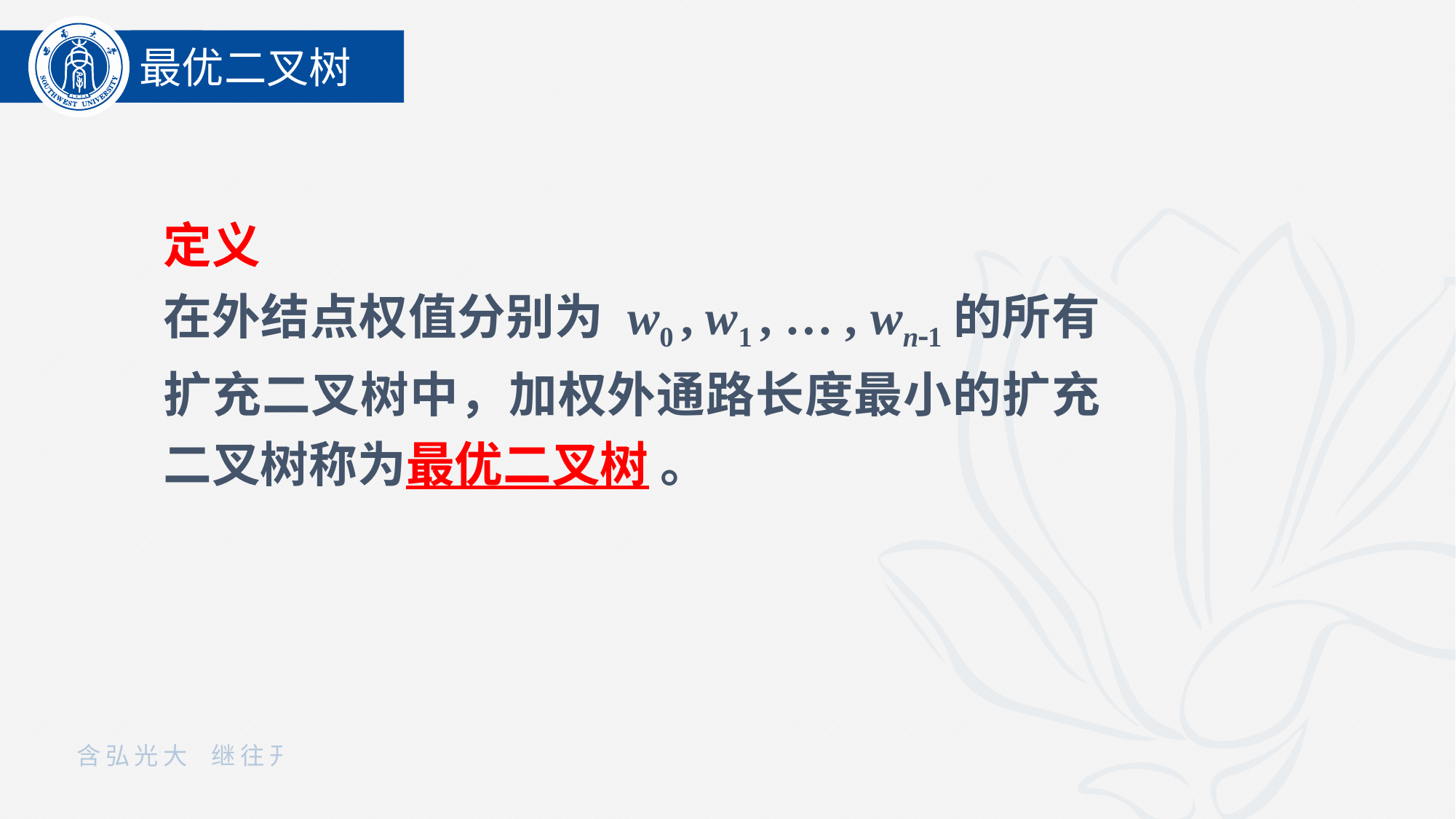

最优二叉树
定义
在外结点权值分别为 w0 , w1 , … , wn−1的所有扩充二叉树中，加权外通路长度最小的扩充二叉树称为最优二叉树 。